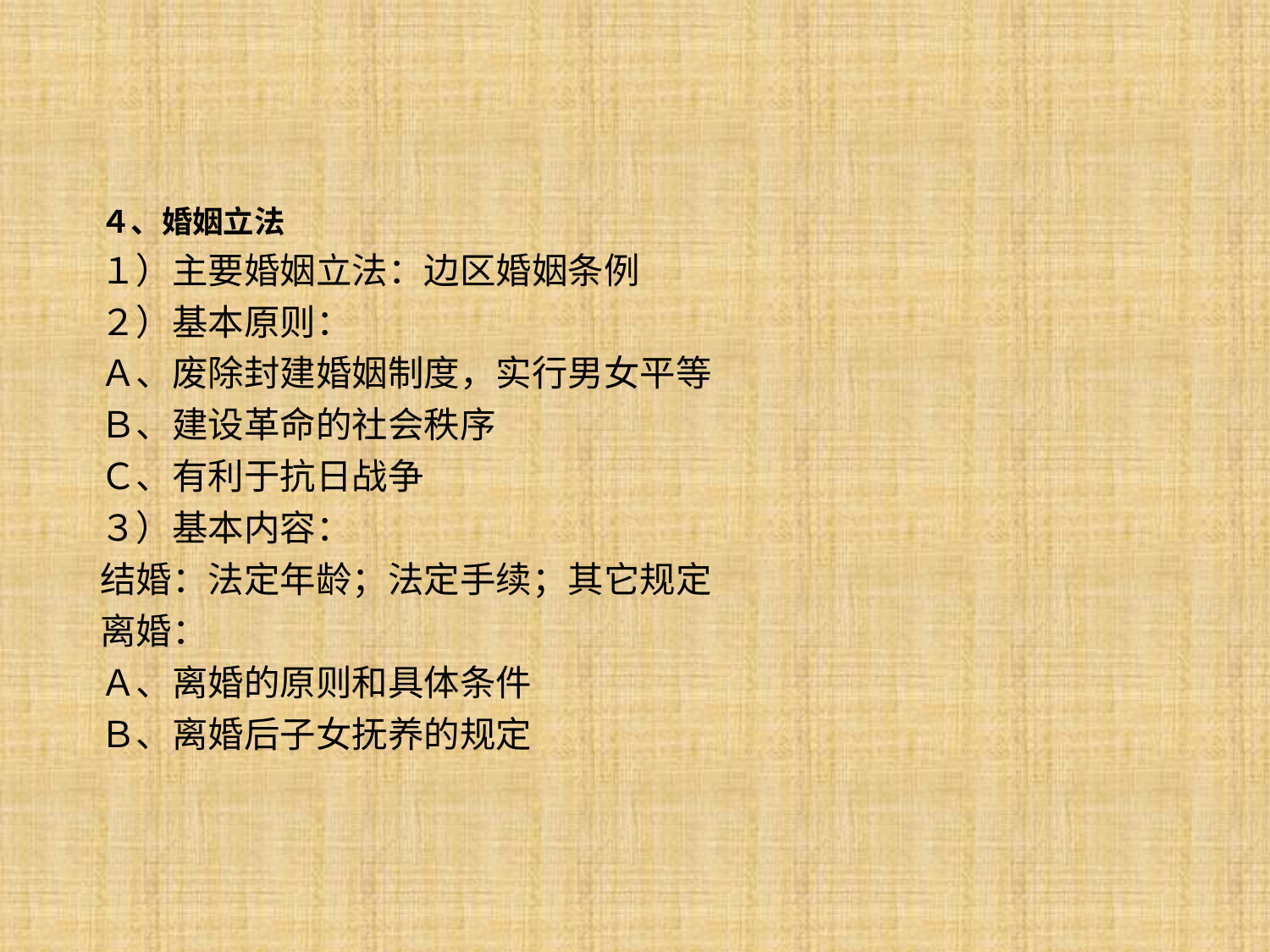

４、婚姻立法
１）主要婚姻立法：边区婚姻条例
２）基本原则：
Ａ、废除封建婚姻制度，实行男女平等
Ｂ、建设革命的社会秩序
Ｃ、有利于抗日战争
３）基本内容：
结婚：法定年龄；法定手续；其它规定
离婚：
Ａ、离婚的原则和具体条件
Ｂ、离婚后子女抚养的规定